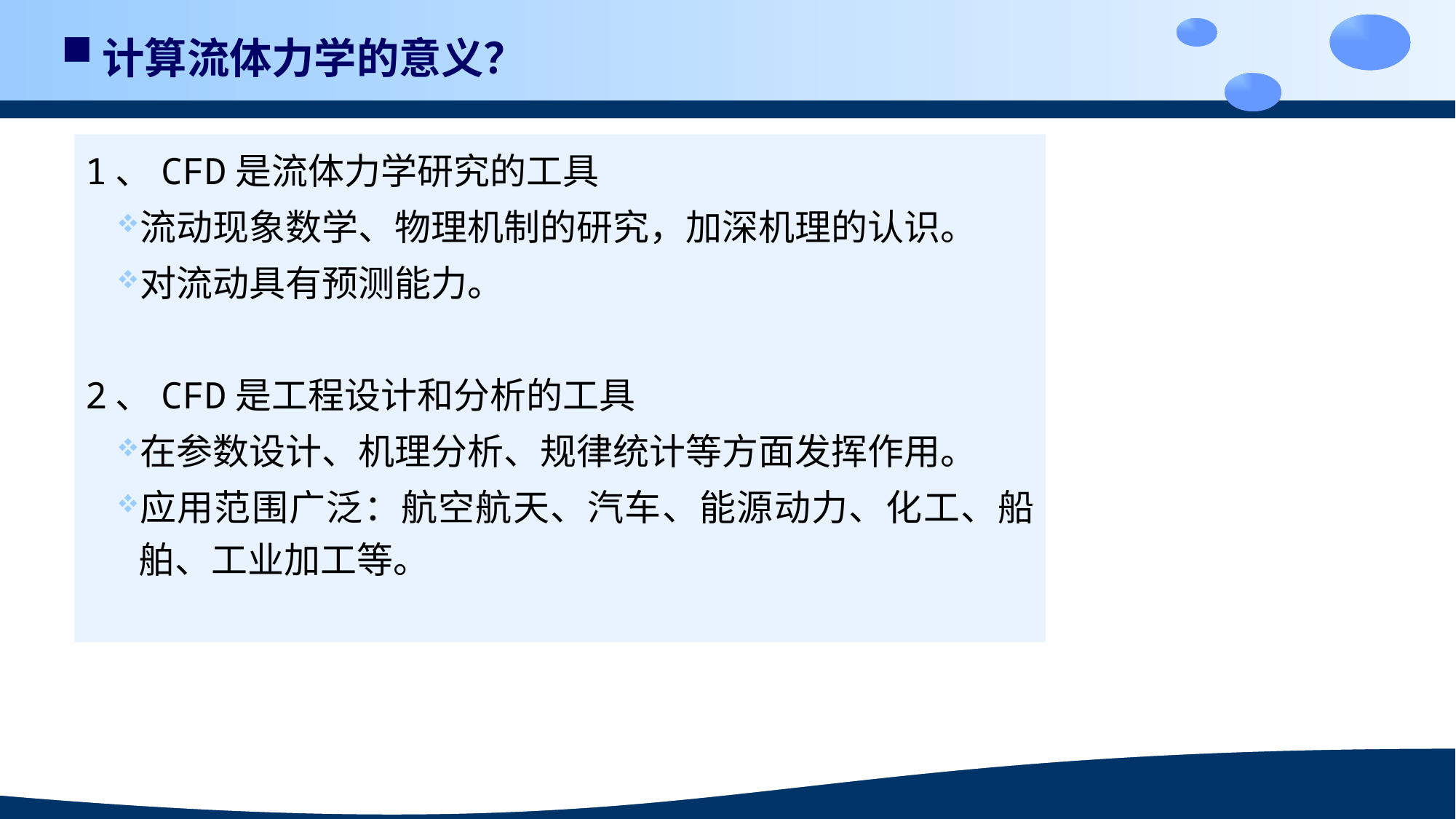

计算流体力学的意义？
1、CFD是流体力学研究的工具
流动现象数学、物理机制的研究，加深机理的认识。
对流动具有预测能力。

2、CFD是工程设计和分析的工具
在参数设计、机理分析、规律统计等方面发挥作用。
应用范围广泛：航空航天、汽车、能源动力、化工、船舶、工业加工等。